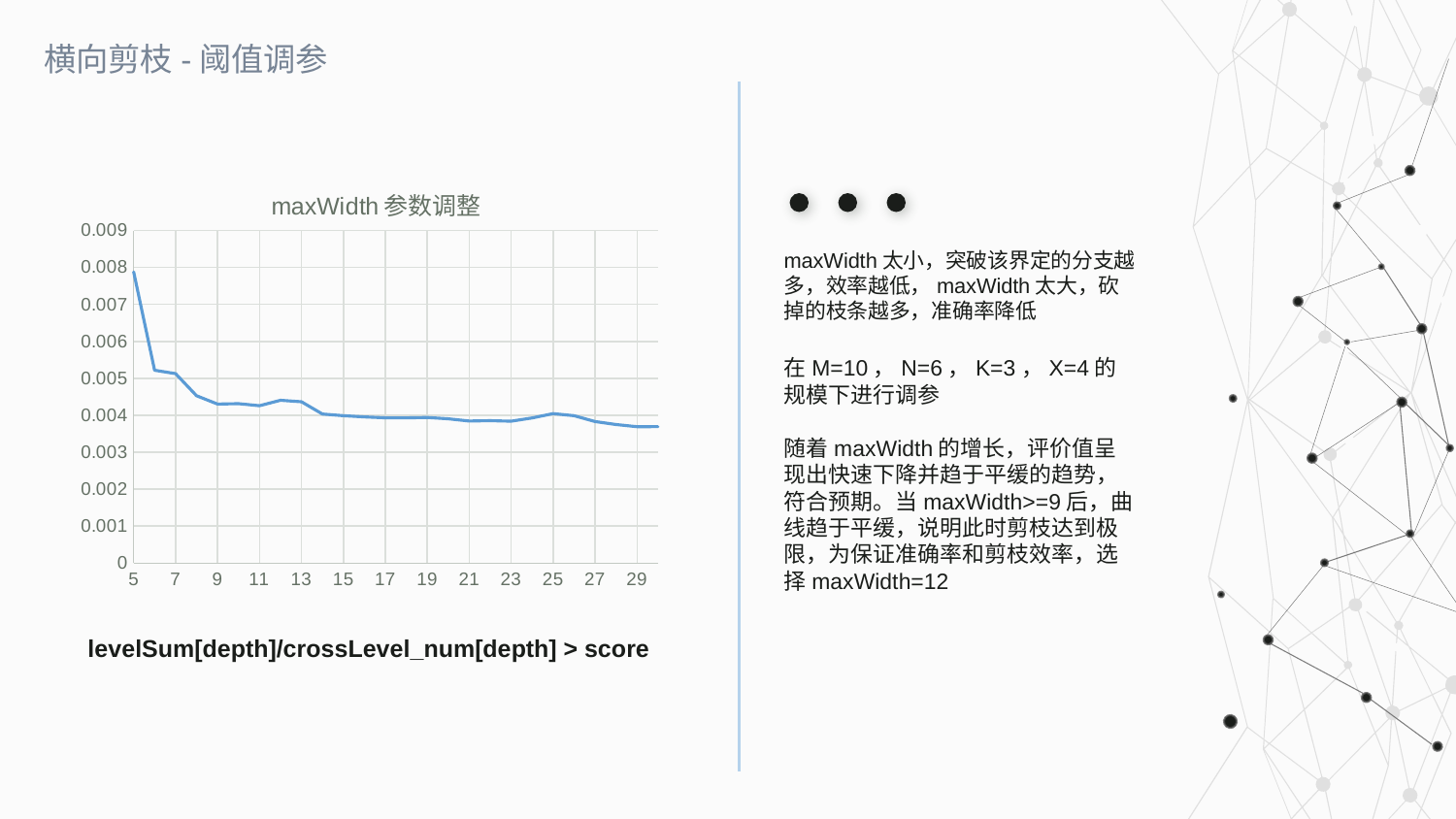

横向剪枝-阈值调参

### Chart: maxWidth参数调整

| Category |  |
|---|---|
levelSum[depth]/crossLevel_num[depth] > score

maxWidth太小，突破该界定的分支越多，效率越低，maxWidth太大，砍掉的枝条越多，准确率降低

在M=10，N=6，K=3，X=4的规模下进行调参

随着maxWidth的增长，评价值呈现出快速下降并趋于平缓的趋势，符合预期。当maxWidth>=9后，曲线趋于平缓，说明此时剪枝达到极限，为保证准确率和剪枝效率，选择maxWidth=12